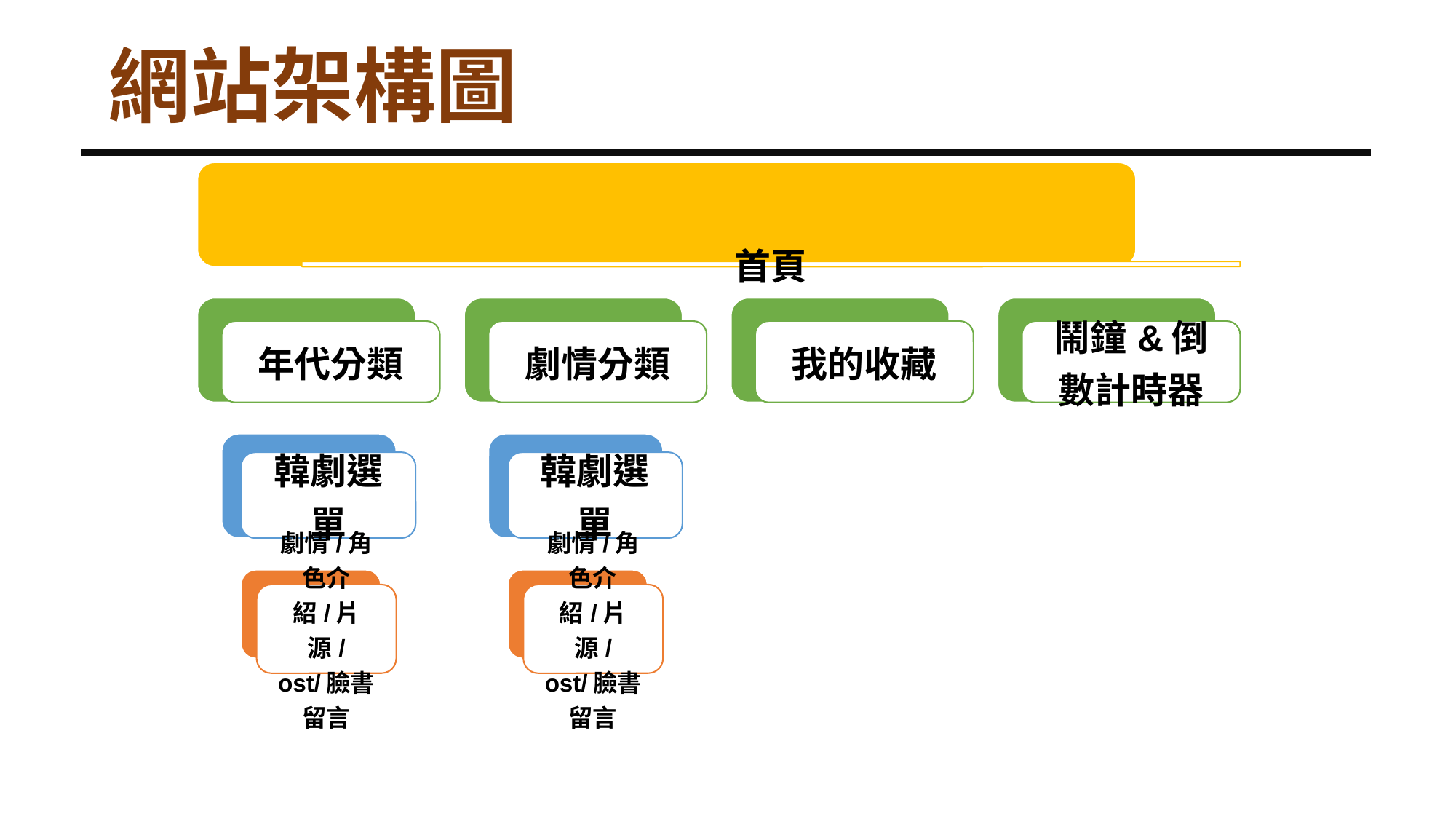

網站架構圖
首頁
年代分類
韓劇選單
劇情分類
韓劇選單
劇情/角色介紹/片源/ost/臉書留言
劇情/角色介紹/片源/ost/臉書留言
我的收藏
鬧鐘&倒數計時器